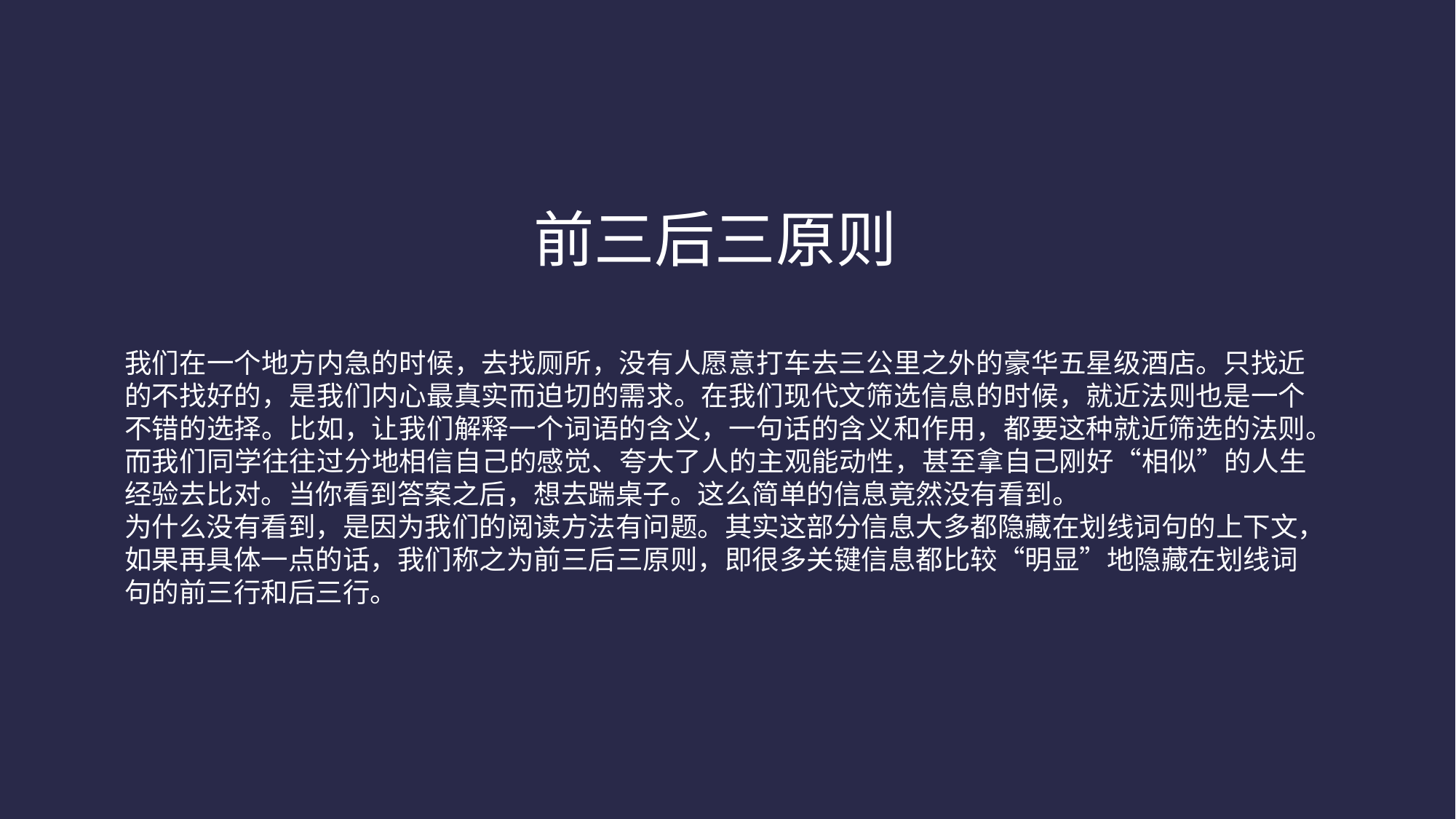

前三后三原则
我们在一个地方内急的时候，去找厕所，没有人愿意打车去三公里之外的豪华五星级酒店。只找近的不找好的，是我们内心最真实而迫切的需求。在我们现代文筛选信息的时候，就近法则也是一个不错的选择。比如，让我们解释一个词语的含义，一句话的含义和作用，都要这种就近筛选的法则。而我们同学往往过分地相信自己的感觉、夸大了人的主观能动性，甚至拿自己刚好“相似”的人生经验去比对。当你看到答案之后，想去踹桌子。这么简单的信息竟然没有看到。
为什么没有看到，是因为我们的阅读方法有问题。其实这部分信息大多都隐藏在划线词句的上下文，如果再具体一点的话，我们称之为前三后三原则，即很多关键信息都比较“明显”地隐藏在划线词句的前三行和后三行。